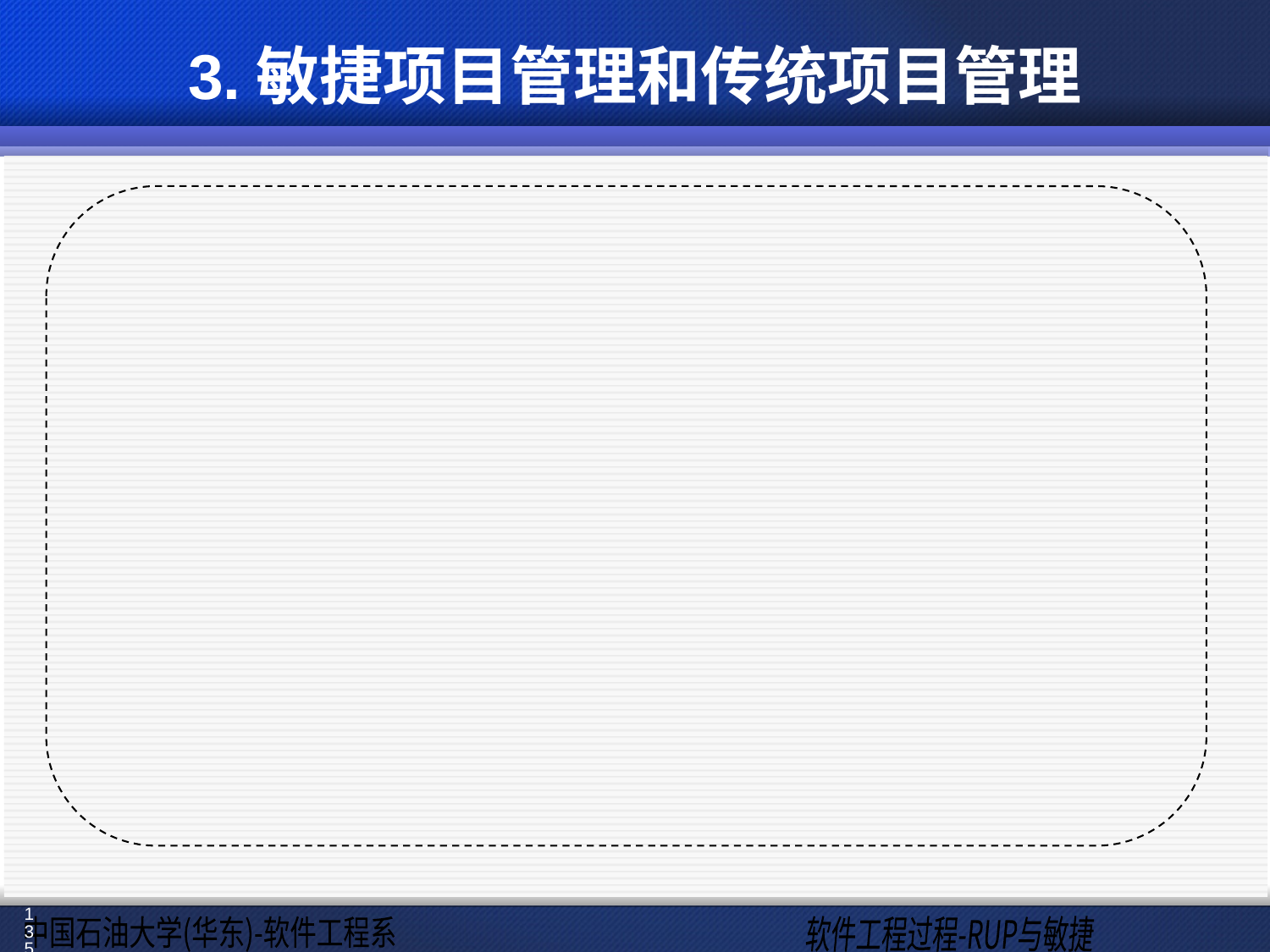

# 3.敏捷项目管理和传统项目管理

传统项目管理：
事先对整个项目进行估计、计划、分析
反对变更; 变更需要重新估计、重新规划
严密的合同来减少风险, 如果改变需求要走 CR 流程.
项目作为一个“黑盒子” ，对客户与供应商的可视性差.
产品化和测试阶段是分离的.
文档和计划驱动的方法.
软件交付时间晚, 意识到风险的时间晚.

敏捷项目管理:
对整个项目做一个粗略的估计,每一次迭代都有详细的计划.
鼓励变化, 客户价值驱动开发.
信任和赋予权力;合约使变更变得简单，增加价值.
客户和开发人员之间是紧密的连续的合作关系
每次迭代都产生可交付的软件
专注于交付软件.
第一次迭代就可交付能工作的版本，风险发现的早.
135